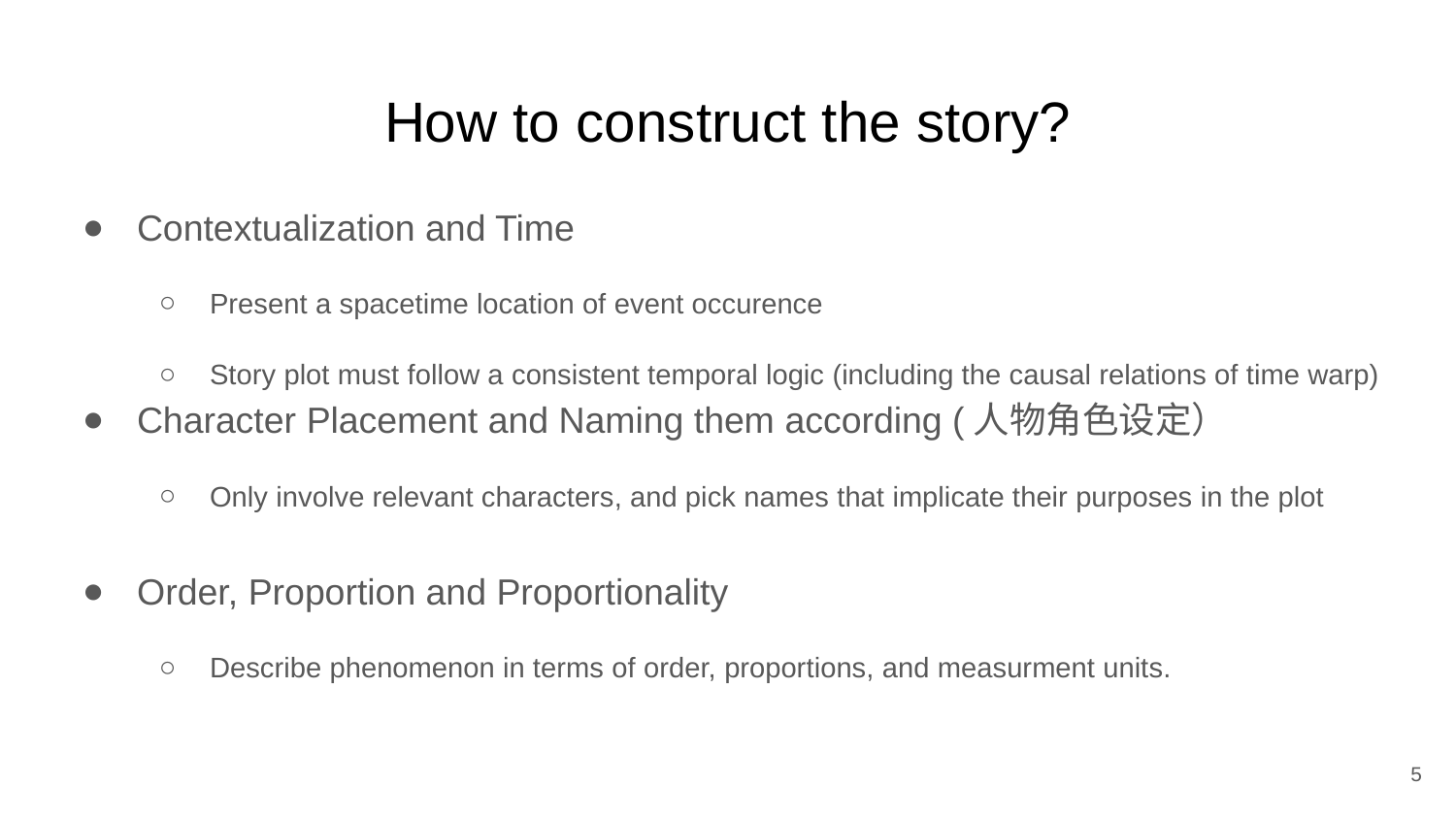

# How to construct the story?
Contextualization and Time
Present a spacetime location of event occurence
Story plot must follow a consistent temporal logic (including the causal relations of time warp)
Character Placement and Naming them according (人物角色设定）
Only involve relevant characters, and pick names that implicate their purposes in the plot

Order, Proportion and Proportionality
Describe phenomenon in terms of order, proportions, and measurment units.

5